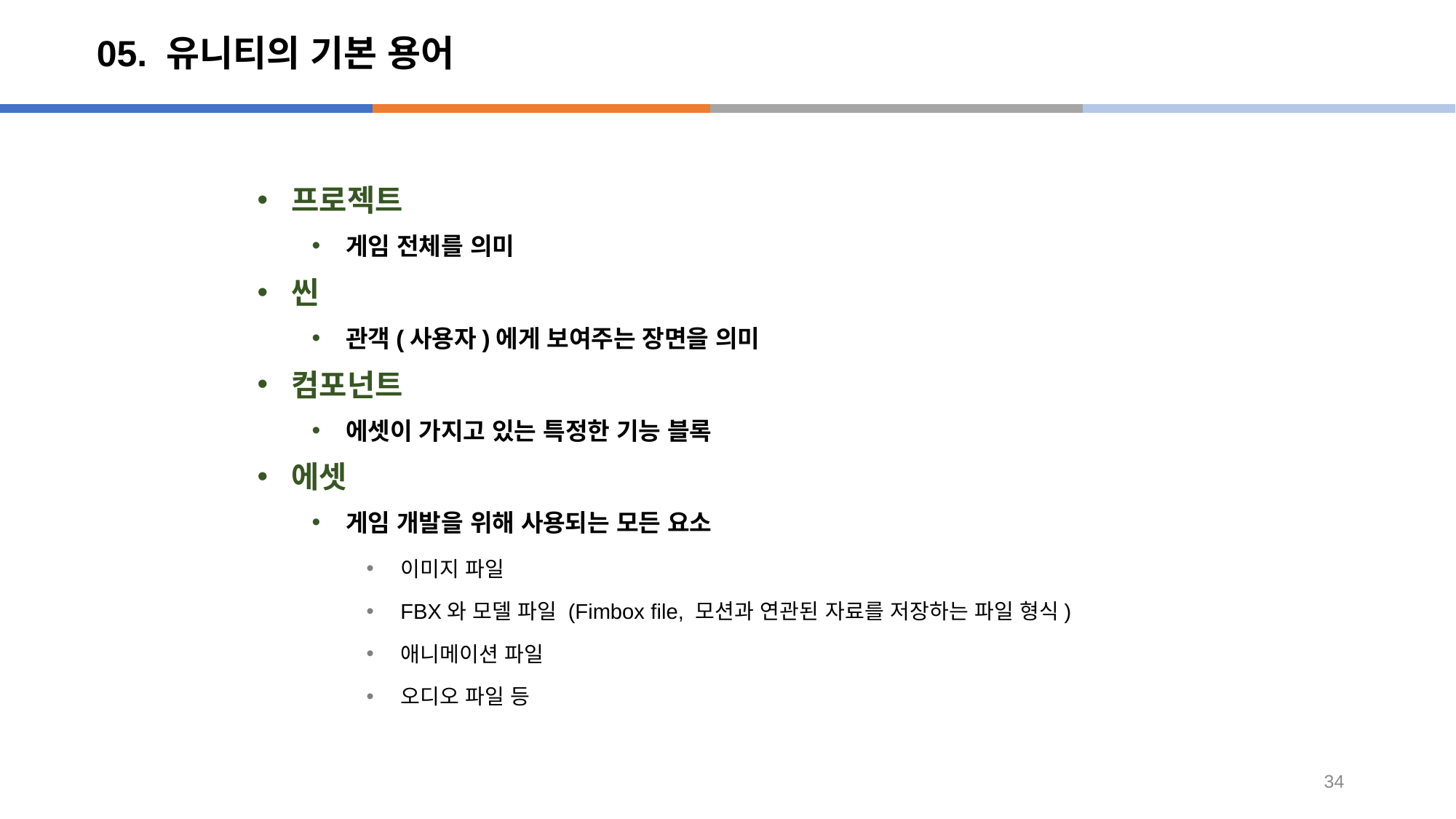

# 05. 유니티의 기본 용어
프로젝트
게임 전체를 의미
씬
관객(사용자)에게 보여주는 장면을 의미
컴포넌트
에셋이 가지고 있는 특정한 기능 블록
에셋
게임 개발을 위해 사용되는 모든 요소
이미지 파일
FBX와 모델 파일 (Fimbox file, 모션과 연관된 자료를 저장하는 파일 형식)
애니메이션 파일
오디오 파일 등

34